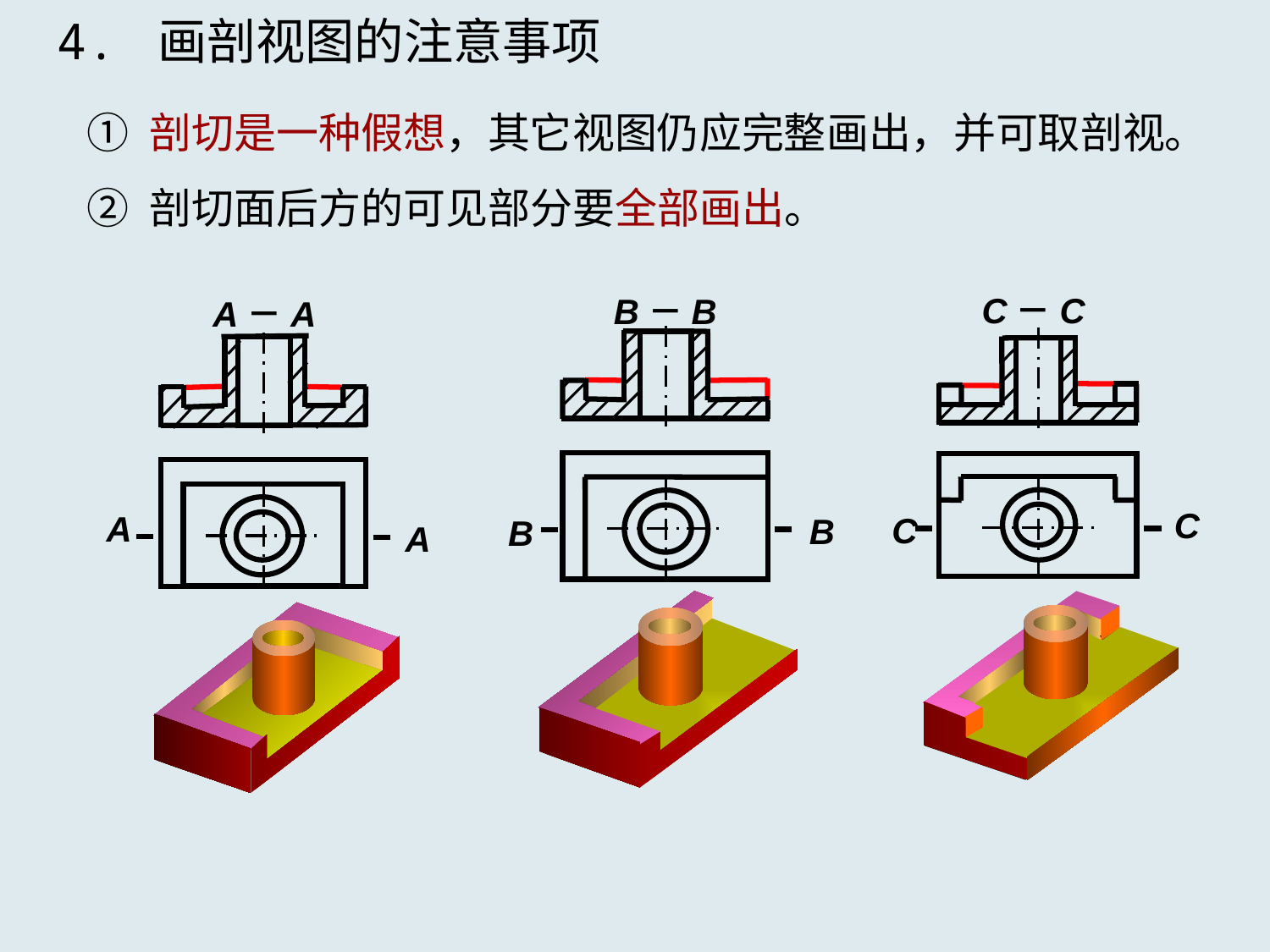

4. 画剖视图的注意事项
① 剖切是一种假想，其它视图仍应完整画出，并可取剖视。
② 剖切面后方的可见部分要全部画出。
C－C

C

C

B－B

B
B

A－A

A
A